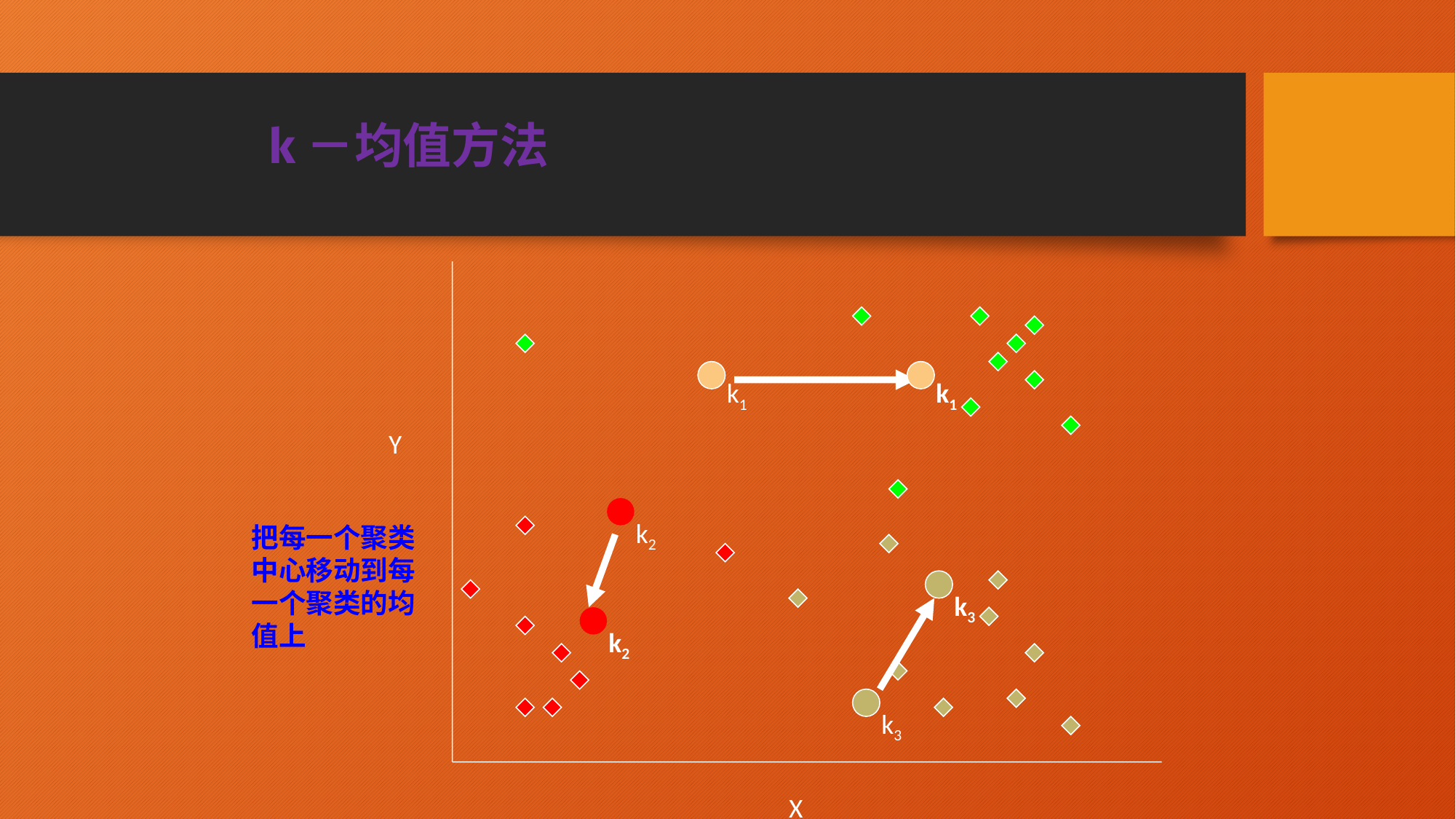

# k－均值方法

Y
X

k1

k1

k2
把每一个聚类中心移动到每一个聚类的均值上

k3

k2

k3